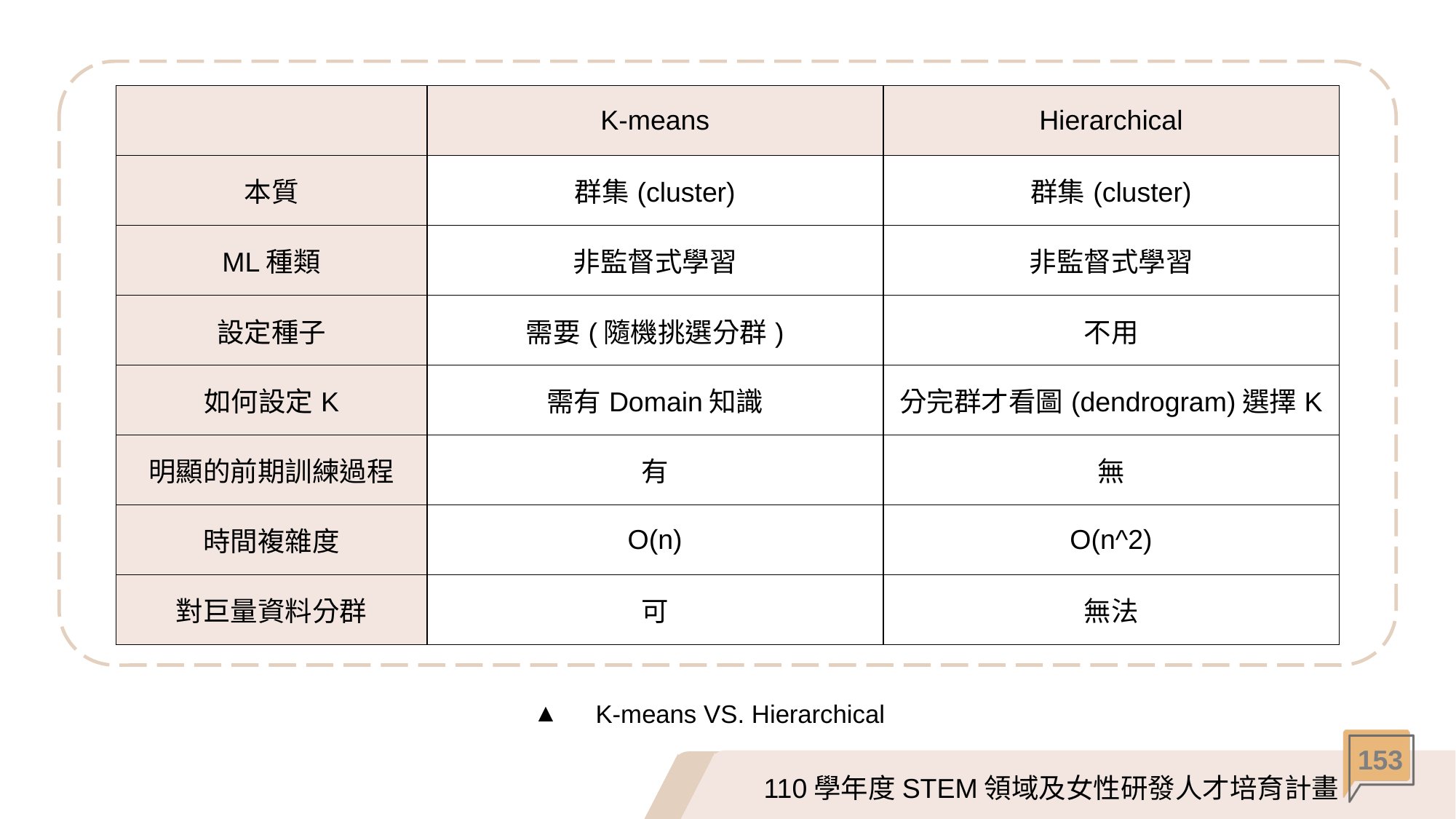

|  | K-means | Hierarchical |
| --- | --- | --- |
| 本質 | 群集(cluster) | 群集(cluster) |
| ML種類 | 非監督式學習 | 非監督式學習 |
| 設定種子 | 需要(隨機挑選分群) | 不用 |
| 如何設定K | 需有Domain知識 | 分完群才看圖(dendrogram)選擇K |
| 明顯的前期訓練過程 | 有 | 無 |
| 時間複雜度 | O(n) | O(n^2) |
| 對巨量資料分群 | 可 | 無法 |
K-means VS. Hierarchical